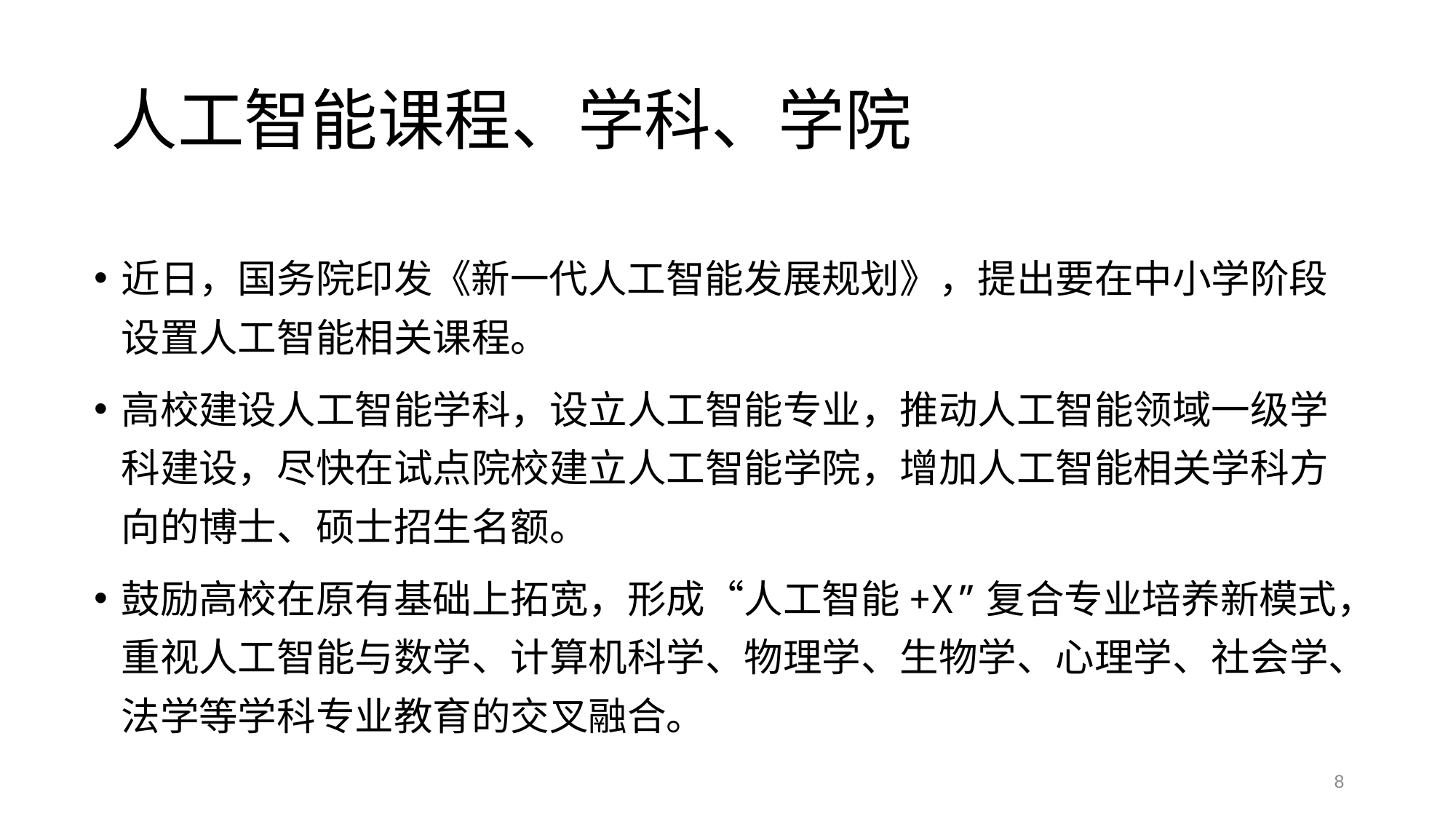

# 人工智能课程、学科、学院
近日，国务院印发《新一代人工智能发展规划》，提出要在中小学阶段设置人工智能相关课程。
高校建设人工智能学科，设立人工智能专业，推动人工智能领域一级学科建设，尽快在试点院校建立人工智能学院，增加人工智能相关学科方向的博士、硕士招生名额。
鼓励高校在原有基础上拓宽，形成“人工智能+X”复合专业培养新模式，重视人工智能与数学、计算机科学、物理学、生物学、心理学、社会学、法学等学科专业教育的交叉融合。
8